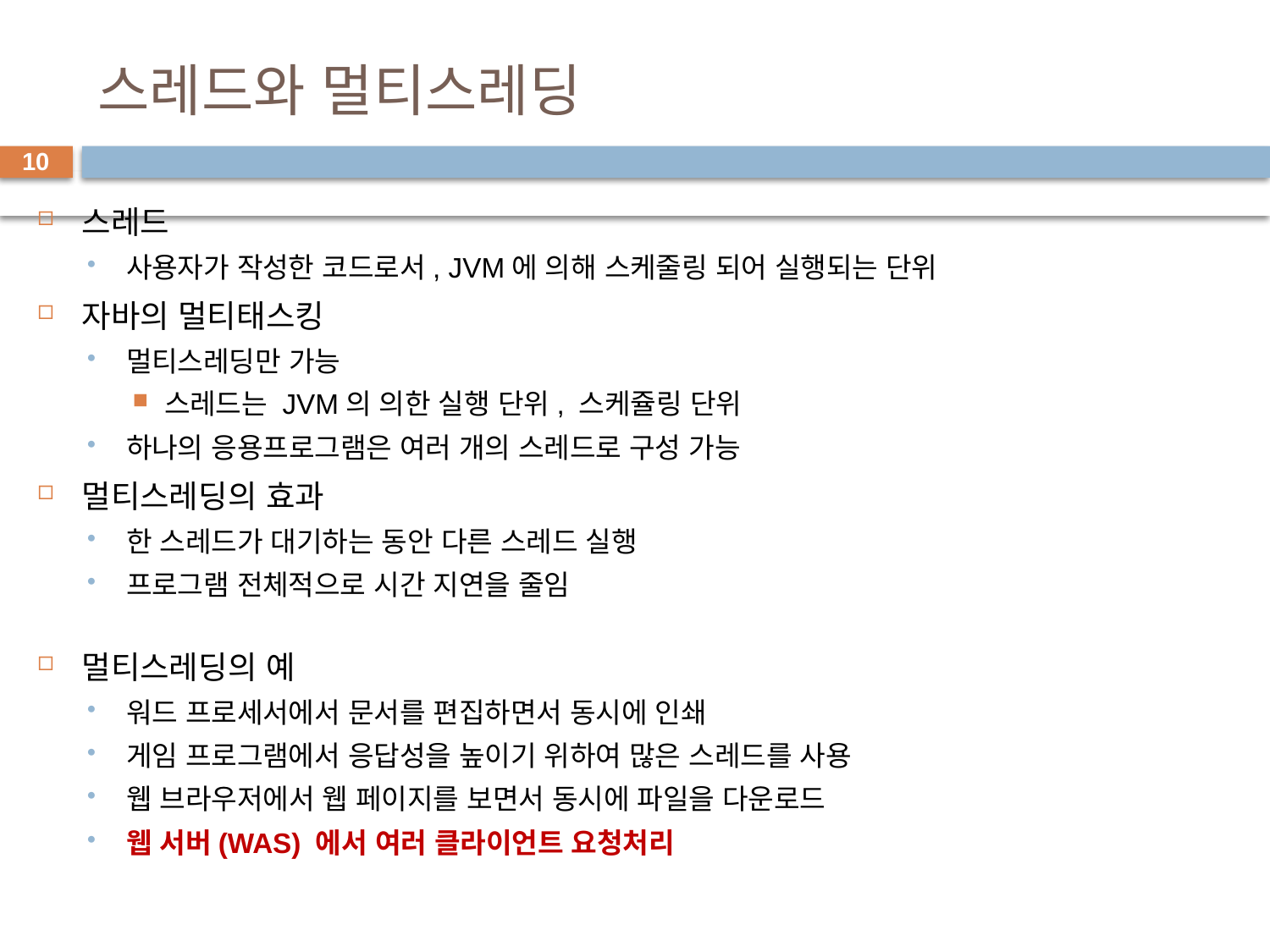

# 스레드와 멀티스레딩
10
스레드
사용자가 작성한 코드로서, JVM에 의해 스케줄링 되어 실행되는 단위
자바의 멀티태스킹
멀티스레딩만 가능
스레드는 JVM의 의한 실행 단위, 스케쥴링 단위
하나의 응용프로그램은 여러 개의 스레드로 구성 가능
멀티스레딩의 효과
한 스레드가 대기하는 동안 다른 스레드 실행
프로그램 전체적으로 시간 지연을 줄임
멀티스레딩의 예
워드 프로세서에서 문서를 편집하면서 동시에 인쇄
게임 프로그램에서 응답성을 높이기 위하여 많은 스레드를 사용
웹 브라우저에서 웹 페이지를 보면서 동시에 파일을 다운로드
웹 서버(WAS) 에서 여러 클라이언트 요청처리